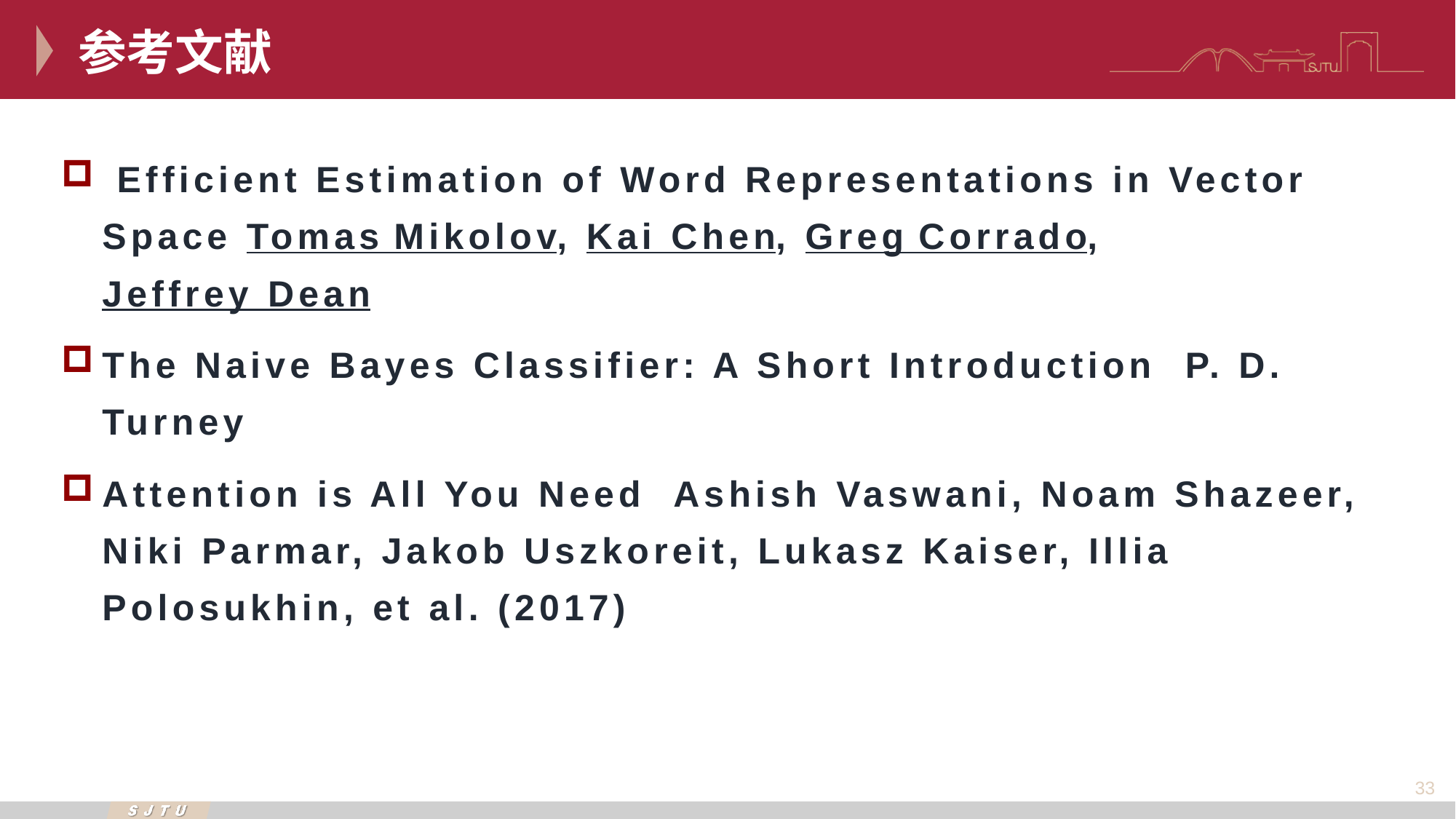

参考文献

 Efficient Estimation of Word Representations in Vector Space Tomas Mikolov, Kai Chen, Greg Corrado, Jeffrey Dean
The Naive Bayes Classifier: A Short Introduction  P. D. Turney
Attention is All You Need  Ashish Vaswani, Noam Shazeer, Niki Parmar, Jakob Uszkoreit, Lukasz Kaiser, Illia Polosukhin, et al. (2017)

33